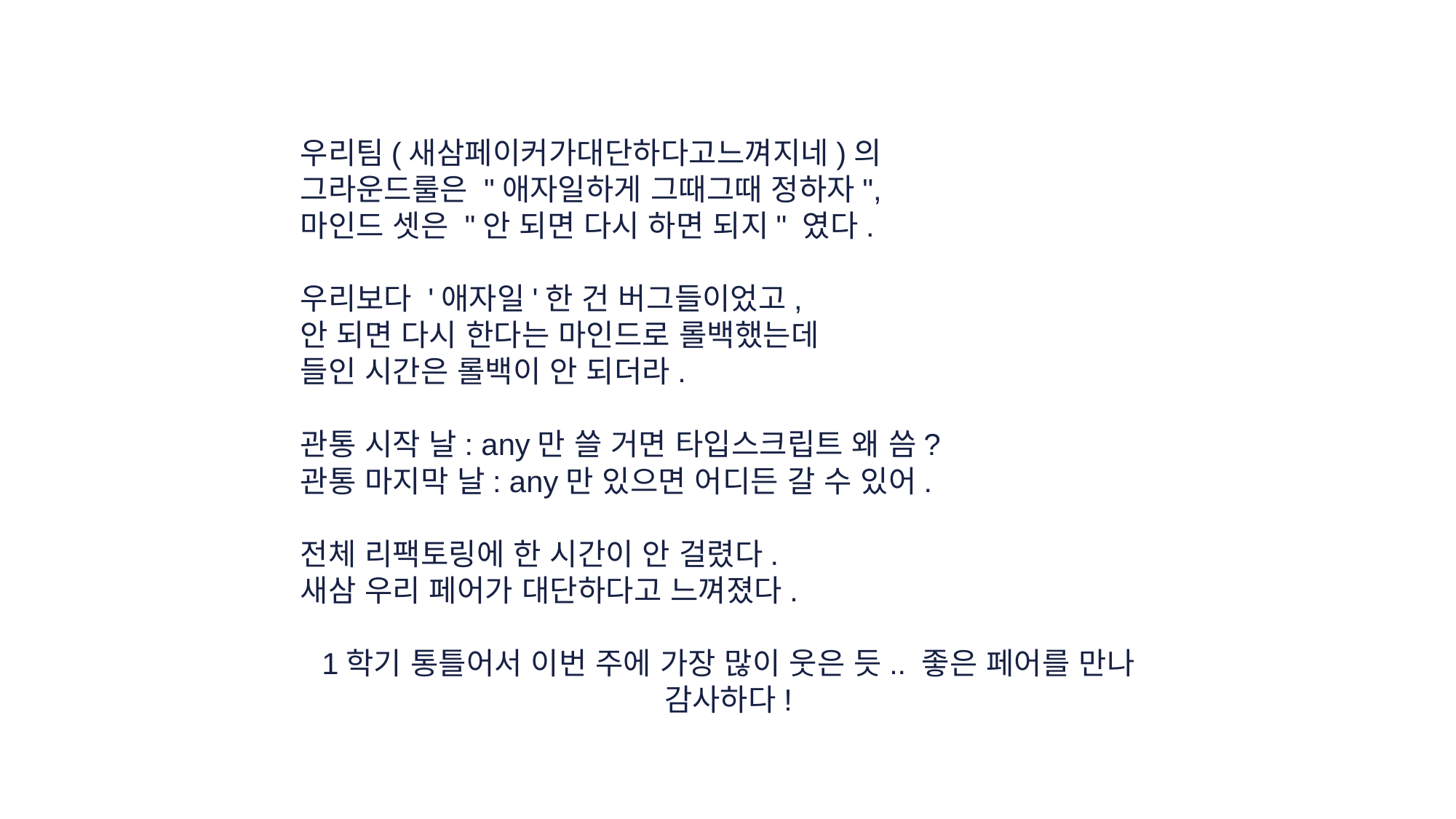

우리팀(새삼페이커가대단하다고느껴지네)의
그라운드룰은 "애자일하게 그때그때 정하자",
마인드 셋은 "안 되면 다시 하면 되지" 였다.

우리보다 '애자일'한 건 버그들이었고,
안 되면 다시 한다는 마인드로 롤백했는데
들인 시간은 롤백이 안 되더라.

관통 시작 날: any만 쓸 거면 타입스크립트 왜 씀?
관통 마지막 날: any만 있으면 어디든 갈 수 있어.

전체 리팩토링에 한 시간이 안 걸렸다.
새삼 우리 페어가 대단하다고 느껴졌다.

1학기 통틀어서 이번 주에 가장 많이 웃은 듯.. 좋은 페어를 만나 감사하다!